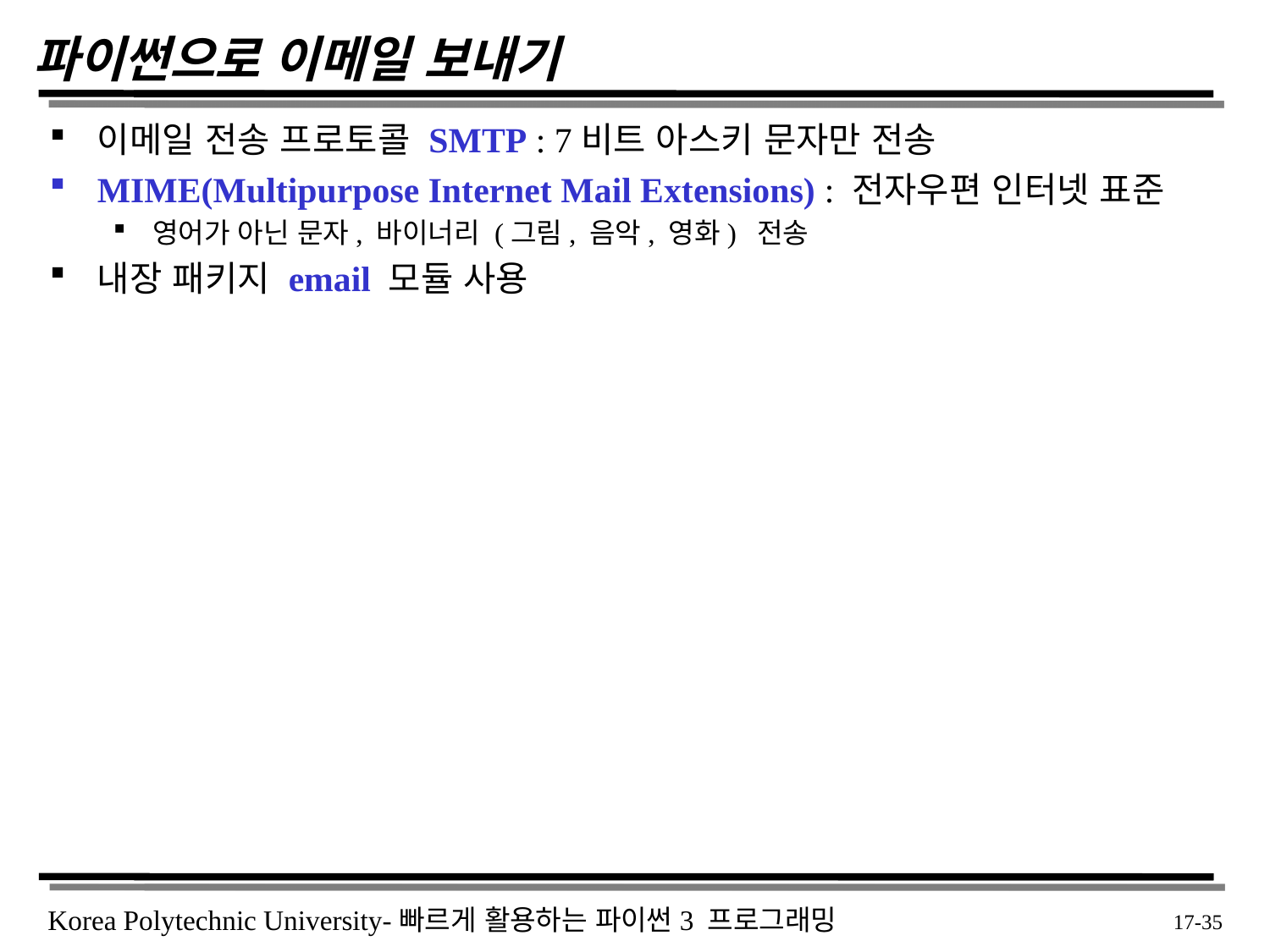

# 파이썬으로 이메일 보내기
이메일 전송 프로토콜 SMTP : 7비트 아스키 문자만 전송
MIME(Multipurpose Internet Mail Extensions) : 전자우편 인터넷 표준
영어가 아닌 문자, 바이너리 (그림, 음악, 영화)  전송
내장 패키지 email 모듈 사용

 17-35